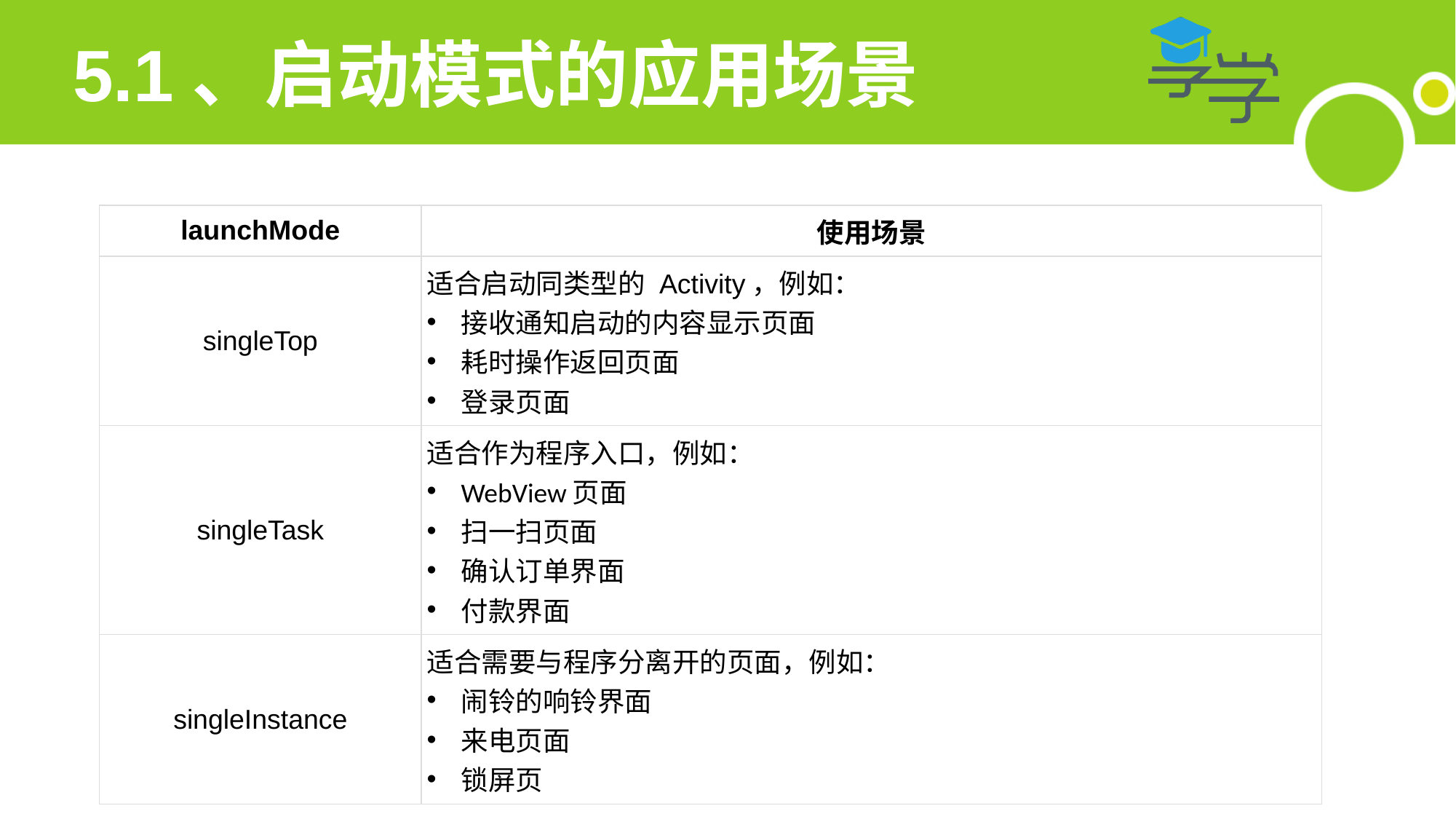

5.1、启动模式的应用场景
| launchMode | 使用场景 |
| --- | --- |
| singleTop | 适合启动同类型的 Activity，例如： 接收通知启动的内容显示页面 耗时操作返回页面 登录页面 |
| singleTask | 适合作为程序入口，例如： WebView页面 扫一扫页面 确认订单界面 付款界面 |
| singleInstance | 适合需要与程序分离开的页面，例如： 闹铃的响铃界面 来电页面 锁屏页 |